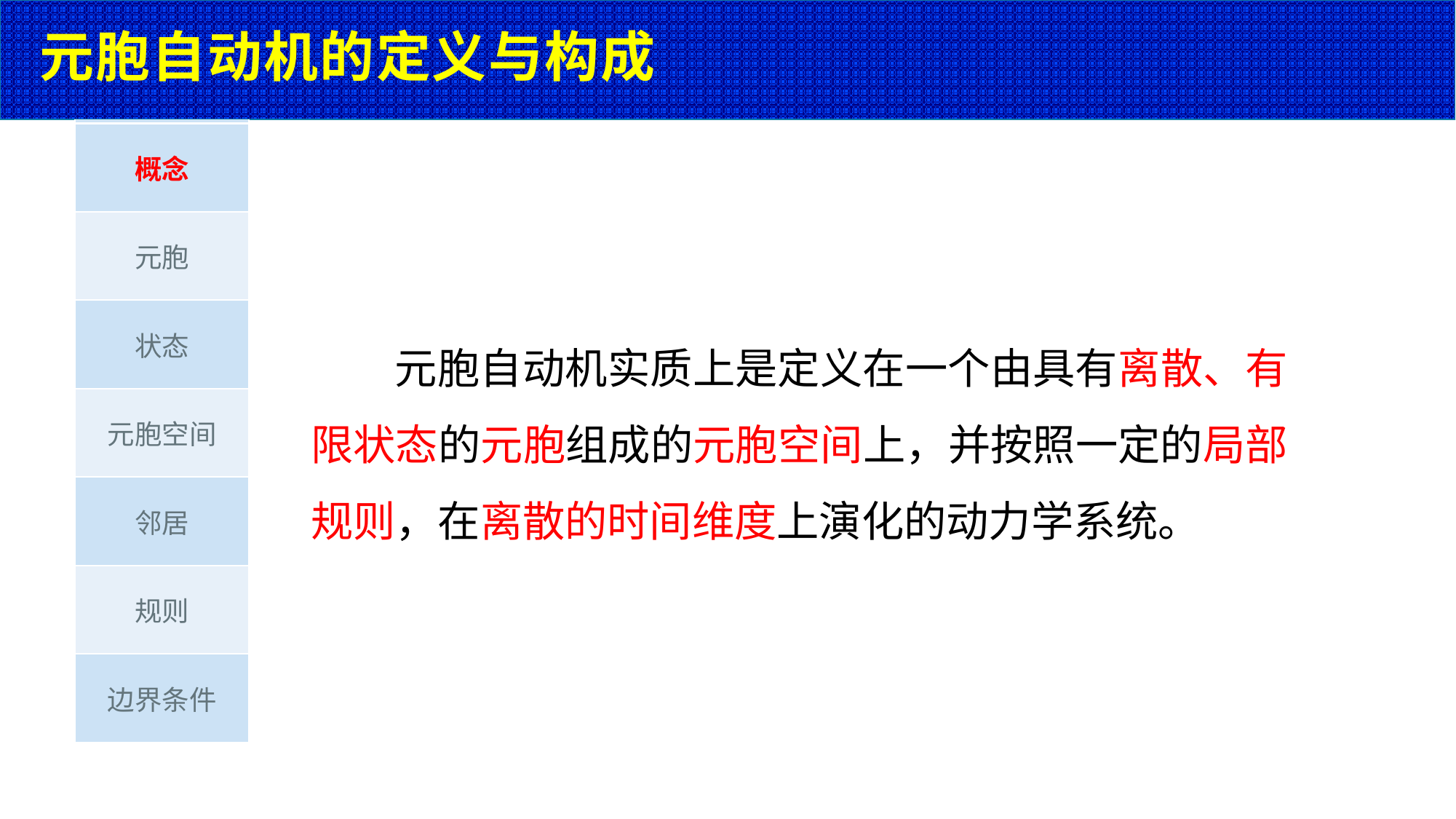

# 元胞自动机的定义与构成
| 概念 |
| --- |
| 元胞 |
| 状态 |
| 元胞空间 |
| 邻居 |
| 规则 |
| 边界条件 |

元胞自动机实质上是定义在一个由具有离散、有 限状态的元胞组成的元胞空间上，并按照一定的局部 规则，在离散的时间维度上演化的动力学系统。